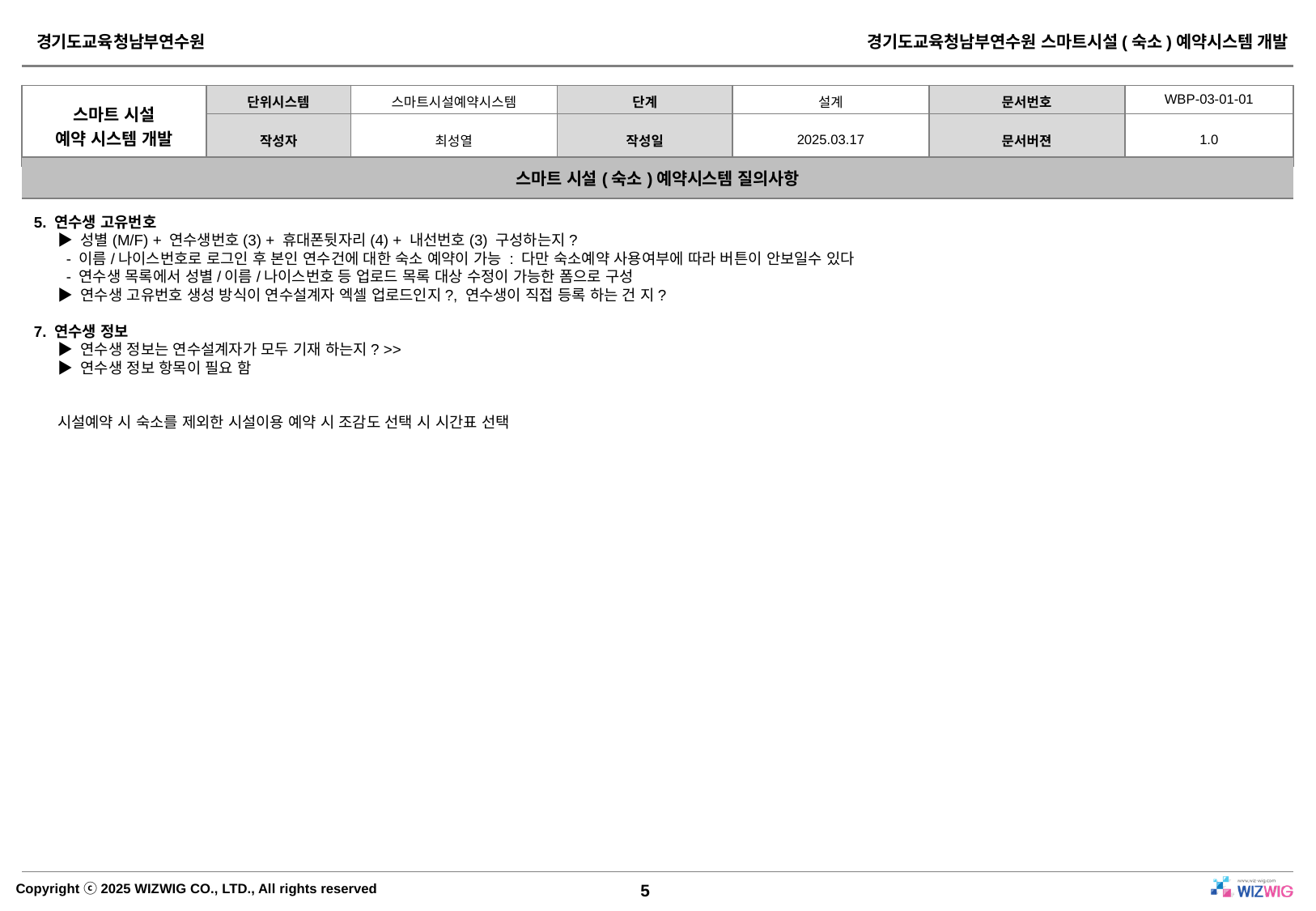

| 스마트 시설(숙소)예약시스템 질의사항 |
| --- |
5. 연수생 고유번호
▶ 성별(M/F) + 연수생번호(3) + 휴대폰뒷자리(4) + 내선번호(3) 구성하는지?
  - 이름/나이스번호로 로그인 후 본인 연수건에 대한 숙소 예약이 가능 : 다만 숙소예약 사용여부에 따라 버튼이 안보일수 있다
  - 연수생 목록에서 성별/이름/나이스번호 등 업로드 목록 대상 수정이 가능한 폼으로 구성
▶ 연수생 고유번호 생성 방식이 연수설계자 엑셀 업로드인지?, 연수생이 직접 등록 하는 건 지?

7. 연수생 정보
▶ 연수생 정보는 연수설계자가 모두 기재 하는지? >>
▶ 연수생 정보 항목이 필요 함

시설예약 시 숙소를 제외한 시설이용 예약 시 조감도 선택 시 시간표 선택